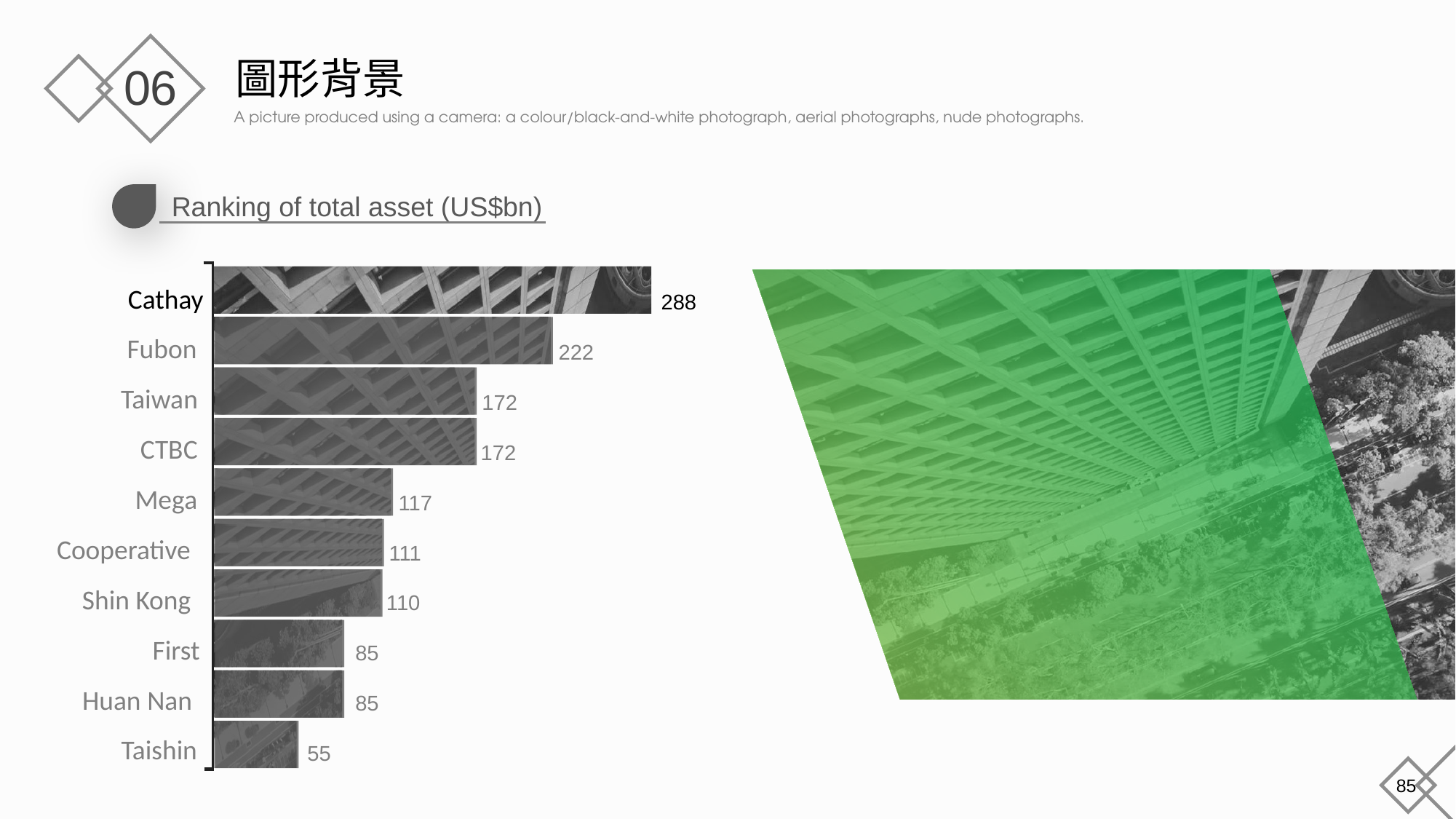

# 圖形背景

Ranking of total asset (US$bn)
Cathay
288

Fubon
222

Taiwan
172
CTBC
172
Mega
117
Cooperative
111
Shin Kong
110
First
85
Huan Nan
85
Taishin
55
85